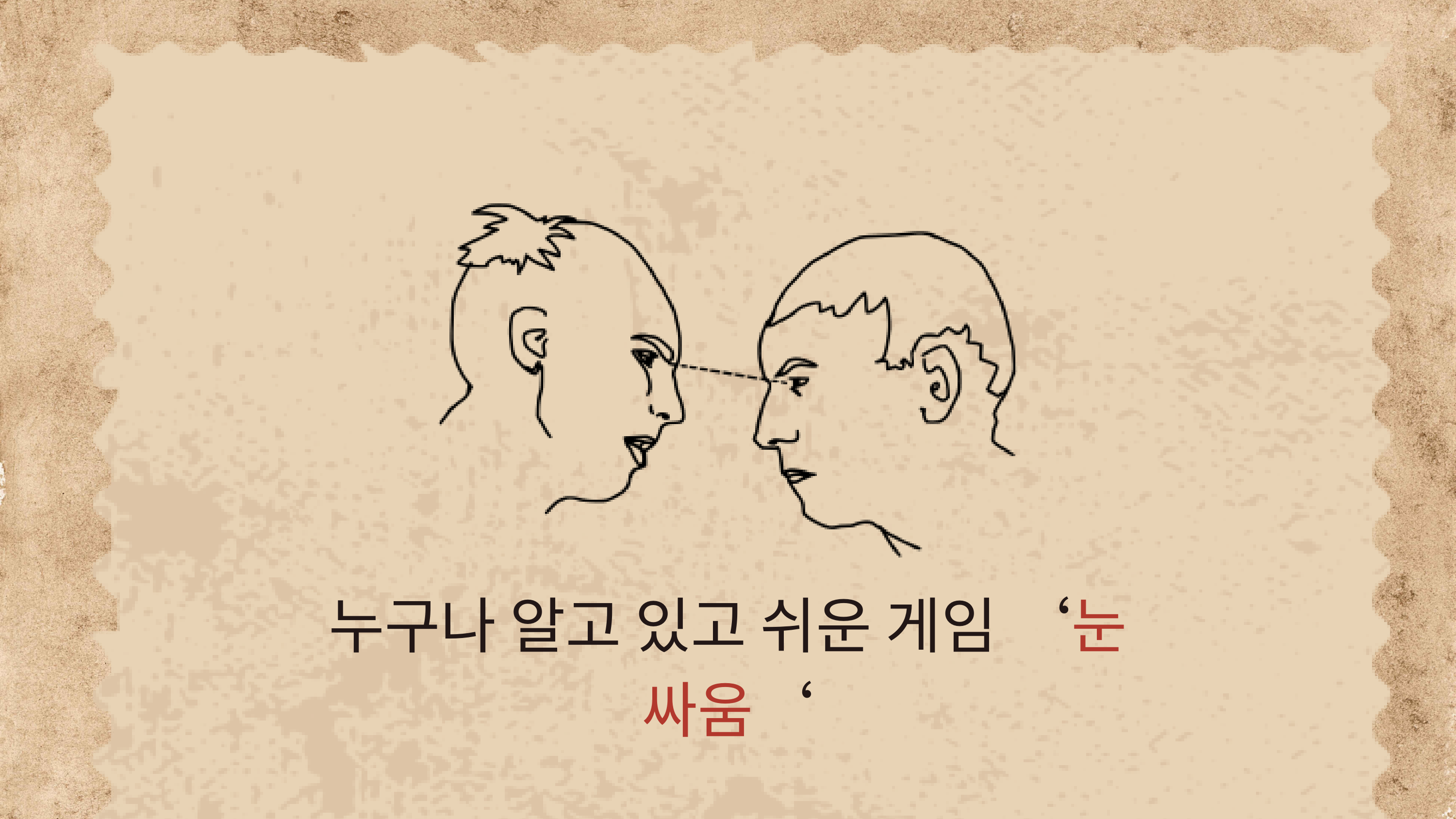

누구나 알고 있고 쉬운 게임 ‘눈 싸움‘